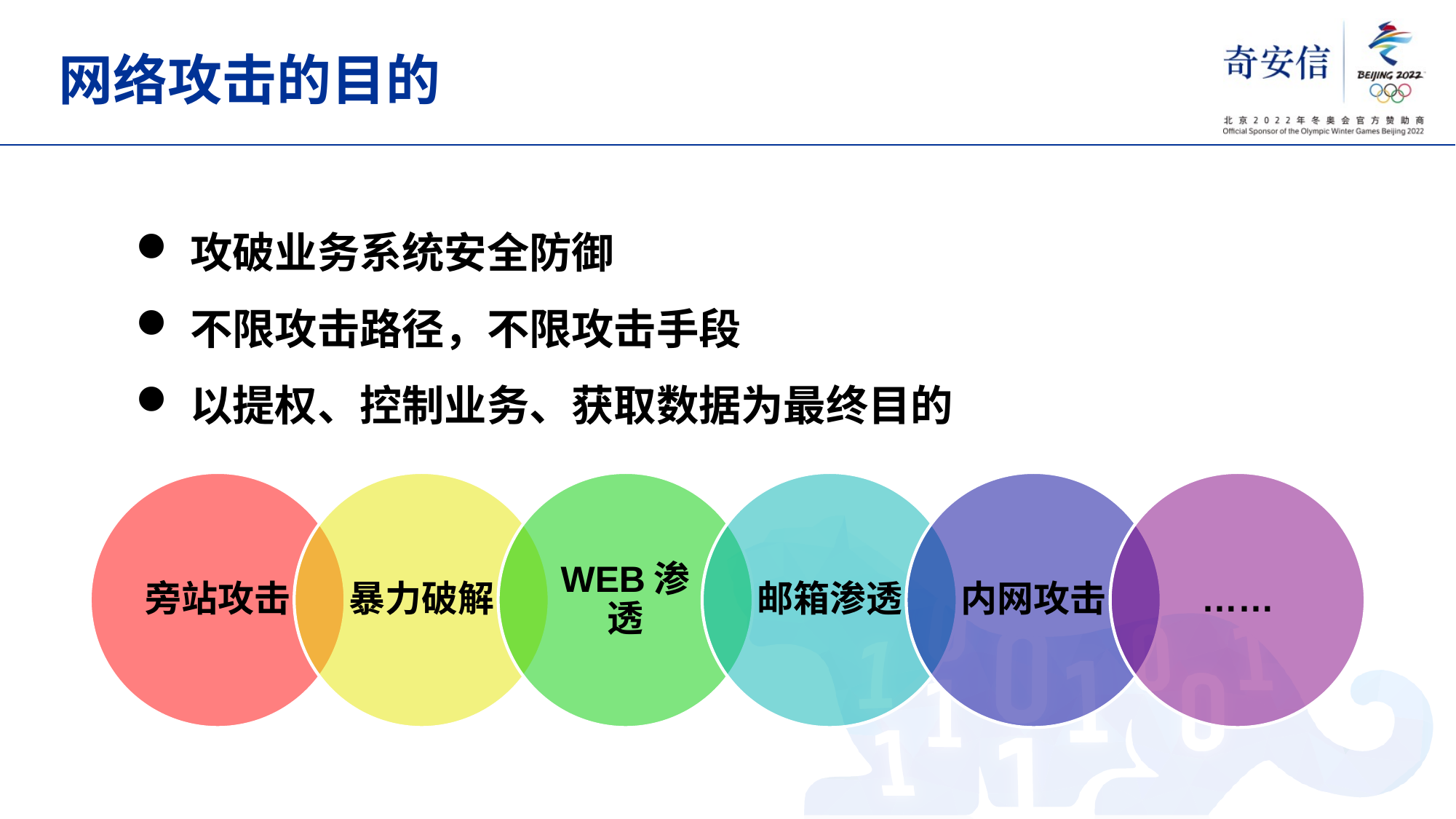

# 网络攻击的目的
攻破业务系统安全防御
不限攻击路径，不限攻击手段
以提权、控制业务、获取数据为最终目的
旁站攻击
暴力破解
WEB渗透
邮箱渗透
内网攻击
……